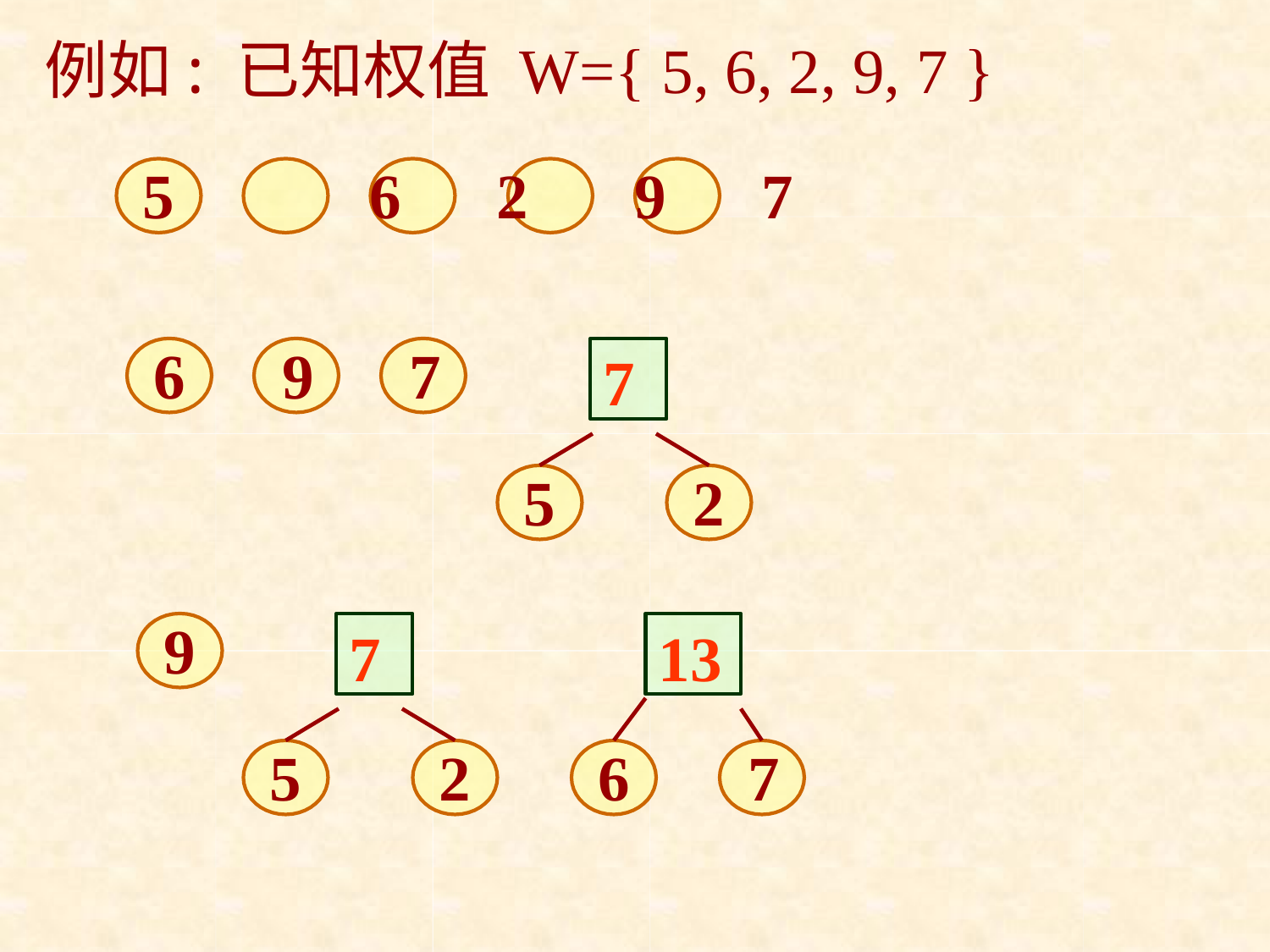

例如: 已知权值 W={ 5, 6, 2, 9, 7 }
5	6	2	9	7

6	9	7

7

5
2

9

7
13

5
2
6	7